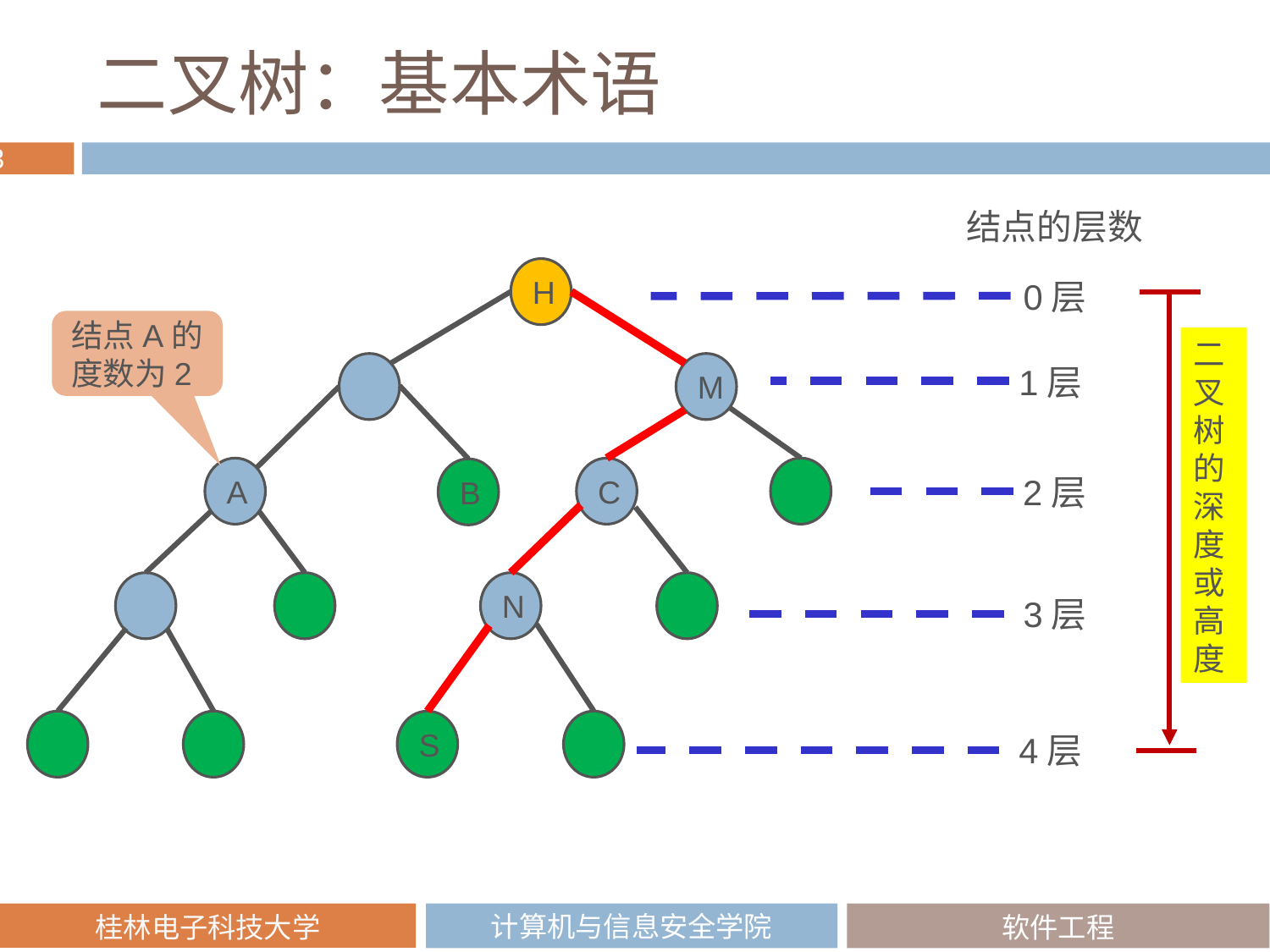

# 二叉树：基本术语
结点的层数
H

M
A
C

B

N

S

0层
结点A的度数为2
二叉树的深度或高度
1层
2层
3层
4层